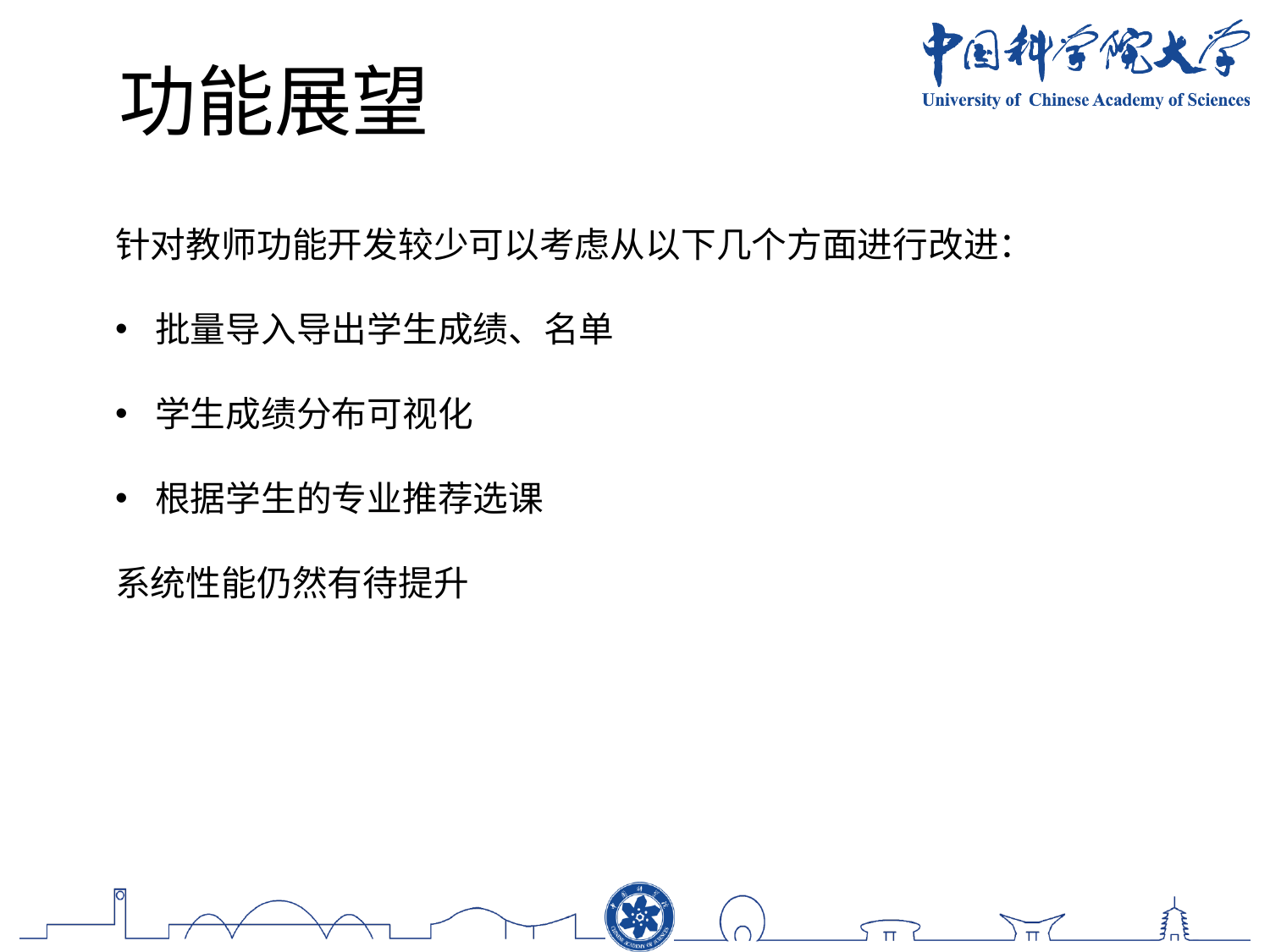

功能展望
针对教师功能开发较少可以考虑从以下几个方面进行改进：

批量导入导出学生成绩、名单

学生成绩分布可视化

根据学生的专业推荐选课

系统性能仍然有待提升